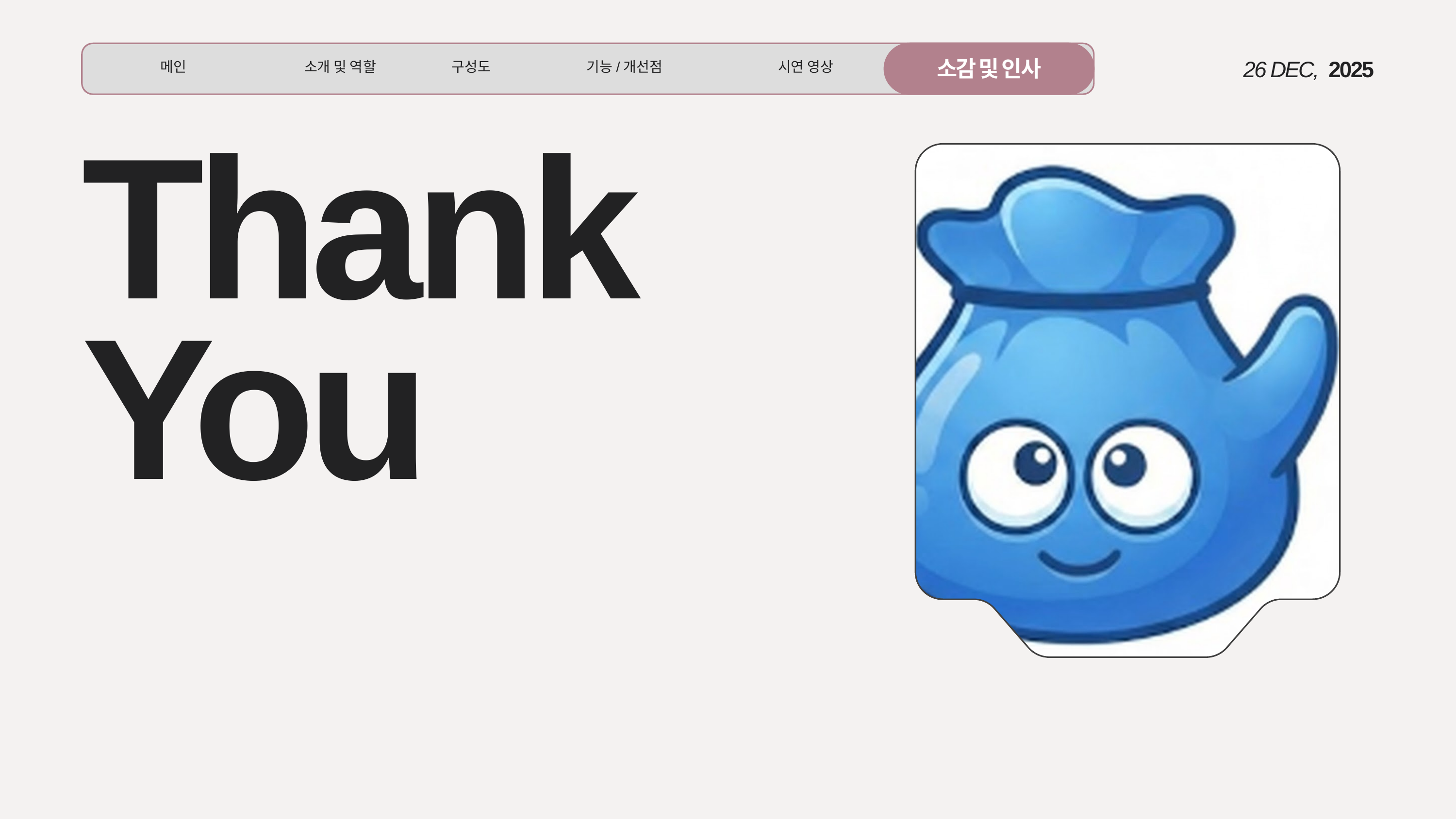

소감 및 인사
메인
소개 및 역할
구성도
기능/개선점
시연 영상
26 DEC,
2025

Thank
You